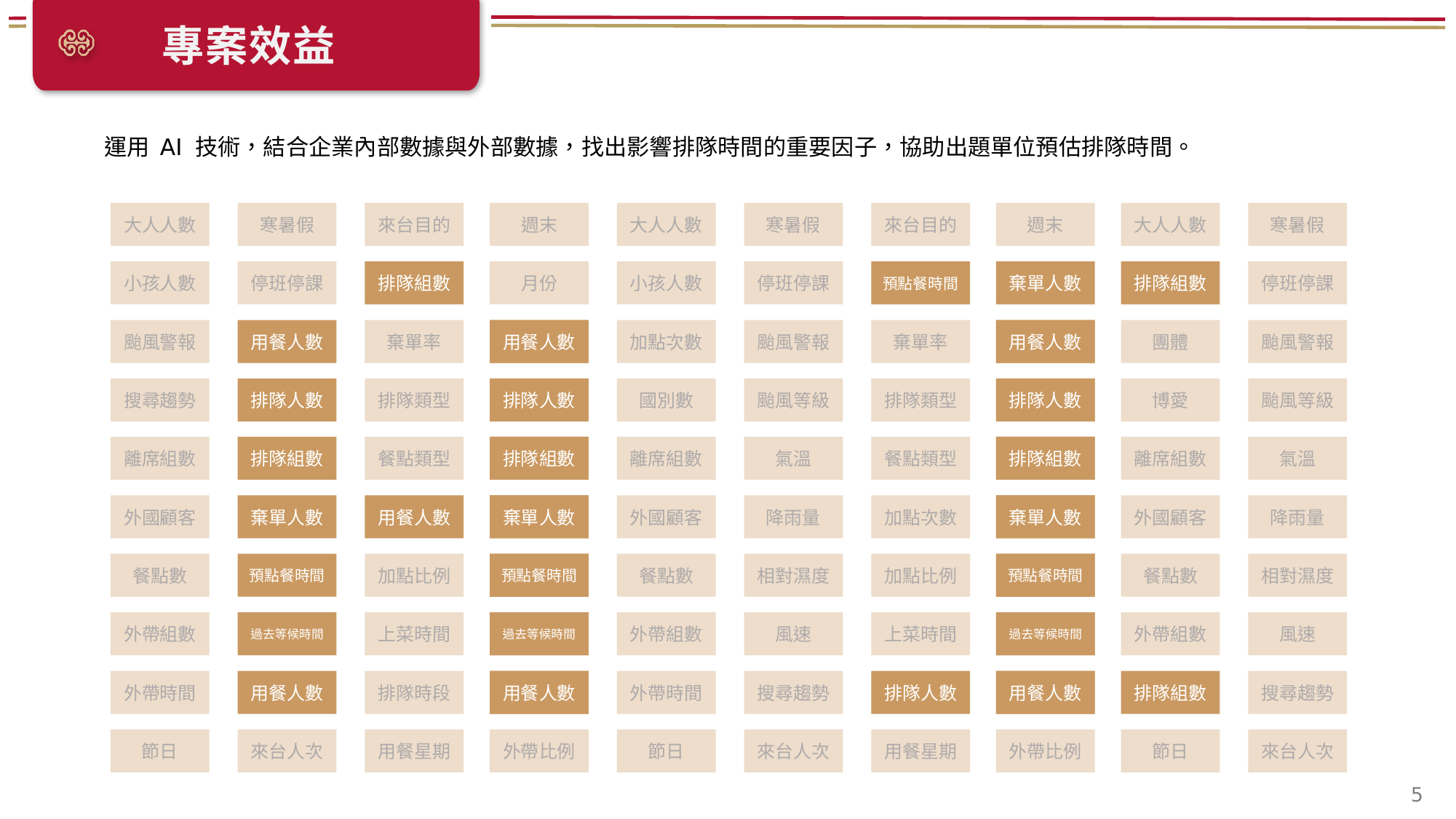

專案效益
運用 AI 技術，結合企業內部數據與外部數據，找出影響排隊時間的重要因子，協助出題單位預估排隊時間。
大人人數
寒暑假
來台目的
週末
大人人數
寒暑假
來台目的
週末
大人人數
寒暑假
小孩人數
停班停課
排隊組數
月份
小孩人數
停班停課
預點餐時間
棄單人數
排隊組數
停班停課
颱風警報
用餐人數
棄單率
國別數
用餐人數
加點次數
颱風警報
棄單率
國別數
用餐人數
團體
颱風警報
搜尋趨勢
排隊人數
排隊類型
團體
排隊人數
國別數
颱風等級
排隊類型
團體
排隊人數
博愛
颱風等級
離席組數
排隊組數
餐點類型
博愛
排隊組數
離席組數
氣溫
餐點類型
博愛
排隊組數
離席組數
氣溫
外國顧客
棄單人數
用餐人數
離席組數
棄單人數
外國顧客
降雨量
加點次數
離席組數
棄單人數
外國顧客
降雨量
餐點數
預點餐時間
加點比例
催菜次數
預點餐時間
餐點數
相對濕度
加點比例
催菜次數
預點餐時間
餐點數
相對濕度
外帶組數
過去等候時間
上菜時間
用餐時間
過去等候時間
外帶組數
風速
上菜時間
用餐時間
過去等候時間
外帶組數
風速
外帶時間
用餐人數
排隊時段
是否準時
用餐人數
外帶時間
搜尋趨勢
排隊人數
是否準時
用餐人數
排隊組數
搜尋趨勢
節日
來台人次
用餐星期
外帶比例
節日
來台人次
用餐星期
外帶比例
節日
來台人次
5